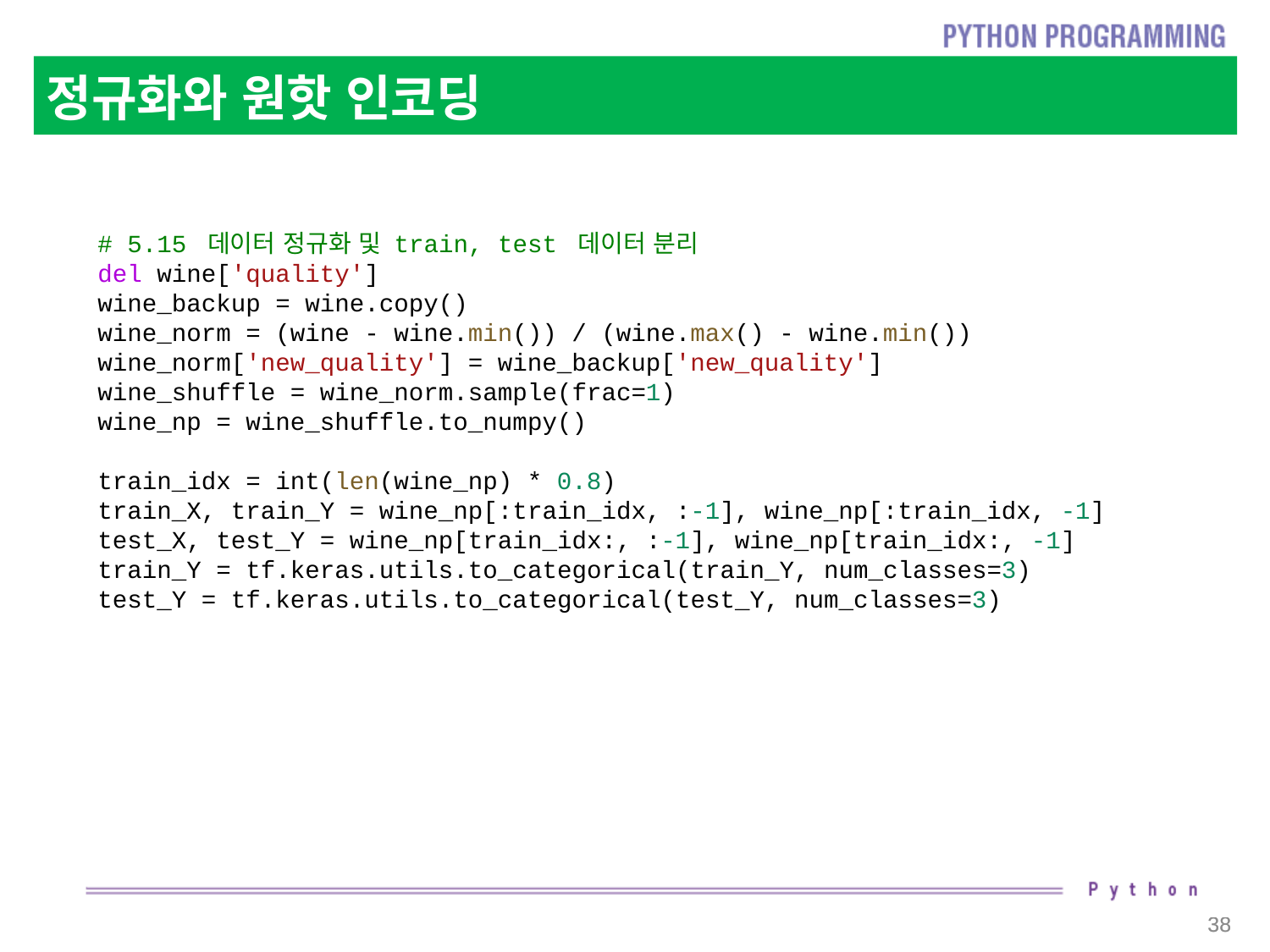

# 정규화와 원핫 인코딩

# 5.15 데이터 정규화 및 train, test 데이터 분리
del wine['quality']
wine_backup = wine.copy()
wine_norm = (wine - wine.min()) / (wine.max() - wine.min())
wine_norm['new_quality'] = wine_backup['new_quality']
wine_shuffle = wine_norm.sample(frac=1)
wine_np = wine_shuffle.to_numpy()
train_idx = int(len(wine_np) * 0.8)
train_X, train_Y = wine_np[:train_idx, :-1], wine_np[:train_idx, -1]
test_X, test_Y = wine_np[train_idx:, :-1], wine_np[train_idx:, -1]
train_Y = tf.keras.utils.to_categorical(train_Y, num_classes=3)
test_Y = tf.keras.utils.to_categorical(test_Y, num_classes=3)
38